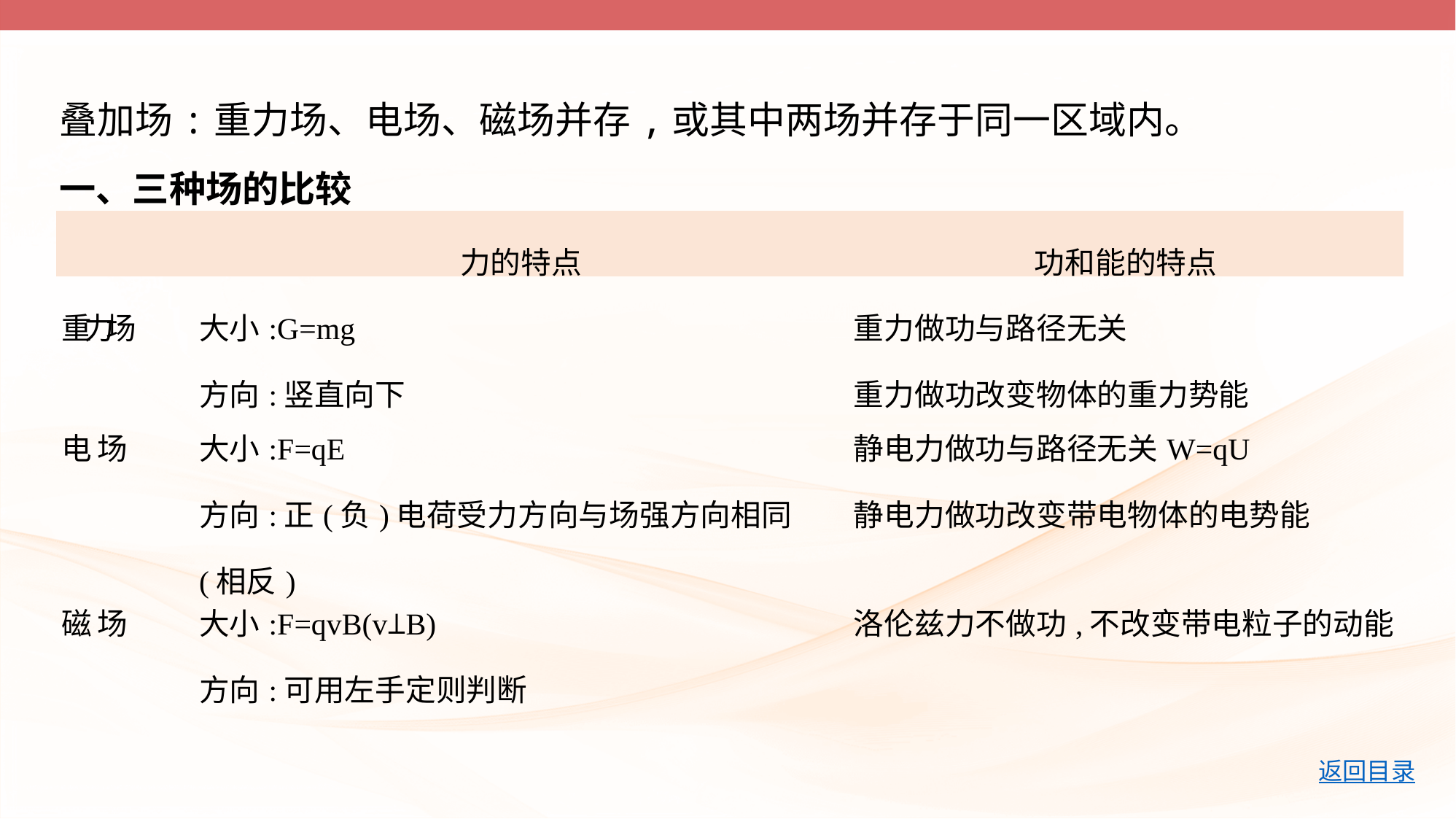

叠加场:重力场、电场、磁场并存,或其中两场并存于同一区域内。
一、三种场的比较
|  | 力的特点 | 功和能的特点 |
| --- | --- | --- |
| 重力场 | 大小:G=mg 方向:竖直向下 | 重力做功与路径无关 重力做功改变物体的重力势能 |
| 电场 | 大小:F=qE 方向:正(负)电荷受力方向与场强方向相同(相反) | 静电力做功与路径无关W=qU 静电力做功改变带电物体的电势能 |
| 磁场 | 大小:F=qvB(v⊥B) 方向:可用左手定则判断 | 洛伦兹力不做功,不改变带电粒子的动能 |